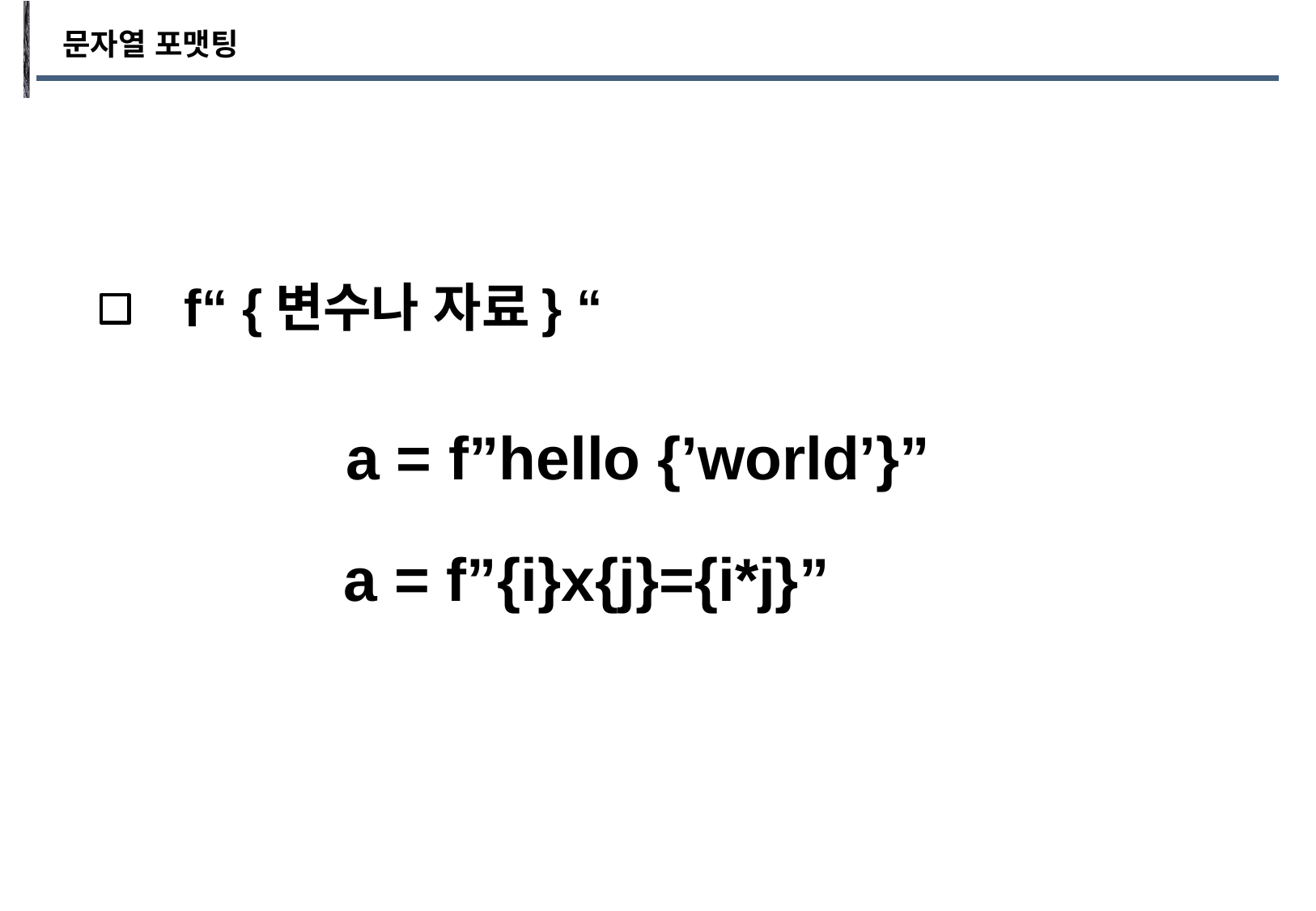

문자열 포맷팅

f“ {변수나 자료} “

a = f”hello {’world’}”
a = f”{i}x{j}={i*j}”